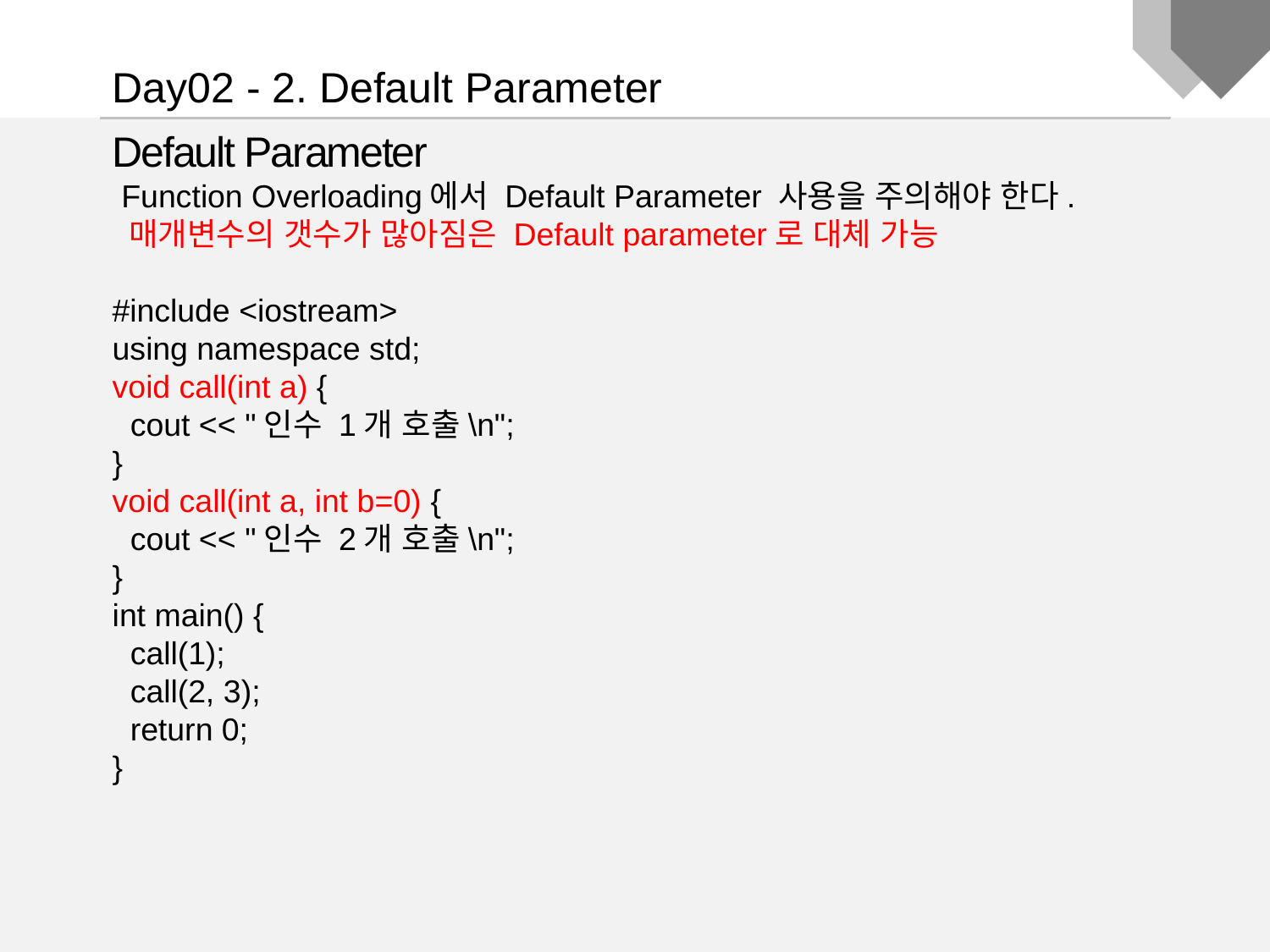

Day02 - 2. Default Parameter
Default Parameter
 Function Overloading에서 Default Parameter 사용을 주의해야 한다.
 매개변수의 갯수가 많아짐은 Default parameter로 대체 가능

#include <iostream>
using namespace std;
void call(int a) {
  cout << "인수 1개 호출\n";
}
void call(int a, int b=0) {
  cout << "인수 2개 호출\n";
}
int main() {
  call(1);
  call(2, 3);
  return 0;
}